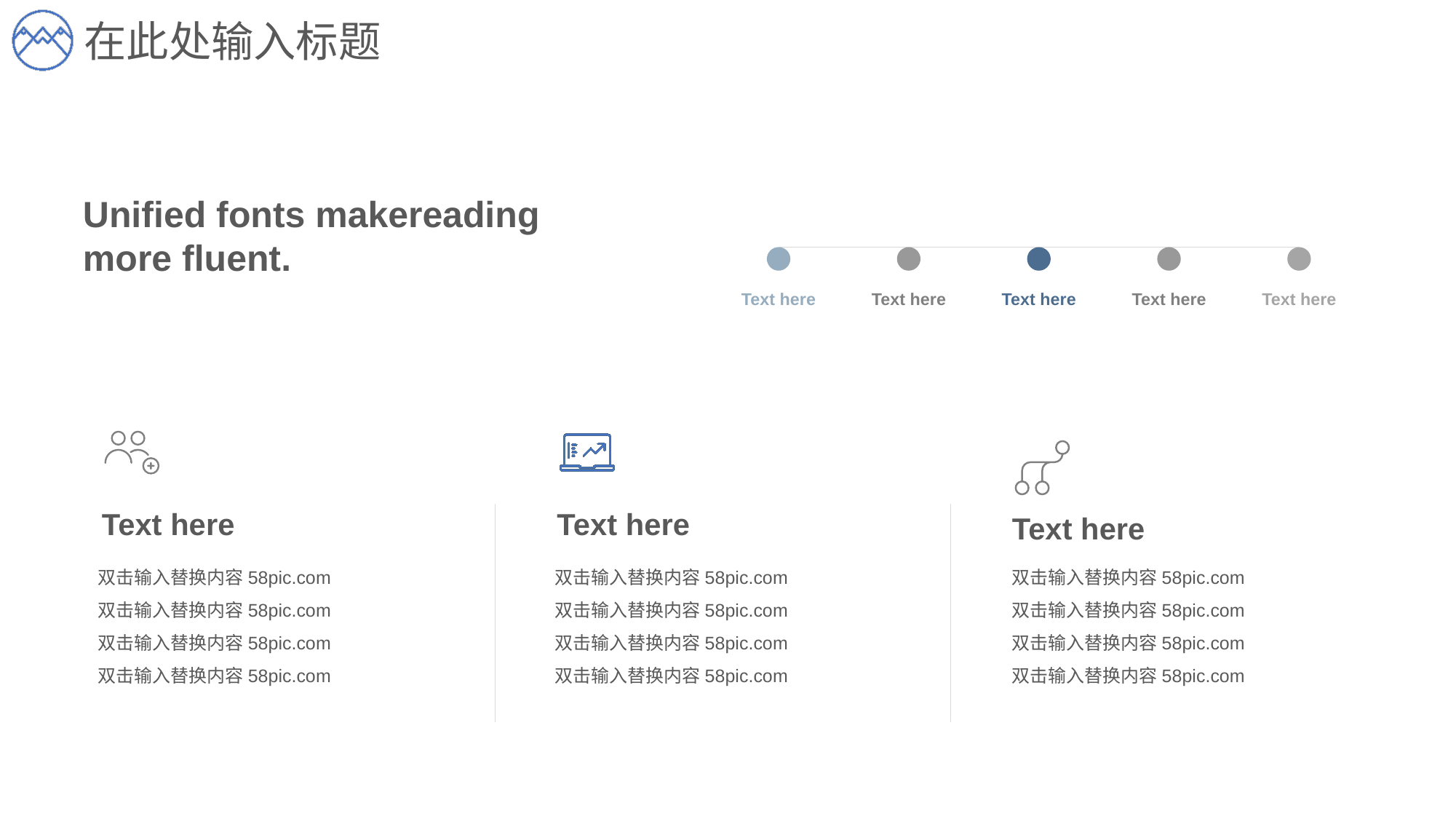

在此处输入标题

Unified fonts makereading more fluent.

Text here

Text here

Text here

Text here

Text here

Text here
双击输入替换内容58pic.com双击输入替换内容58pic.com双击输入替换内容58pic.com双击输入替换内容58pic.com

Text here
双击输入替换内容58pic.com双击输入替换内容58pic.com双击输入替换内容58pic.com双击输入替换内容58pic.com

Text here
双击输入替换内容58pic.com双击输入替换内容58pic.com双击输入替换内容58pic.com双击输入替换内容58pic.com